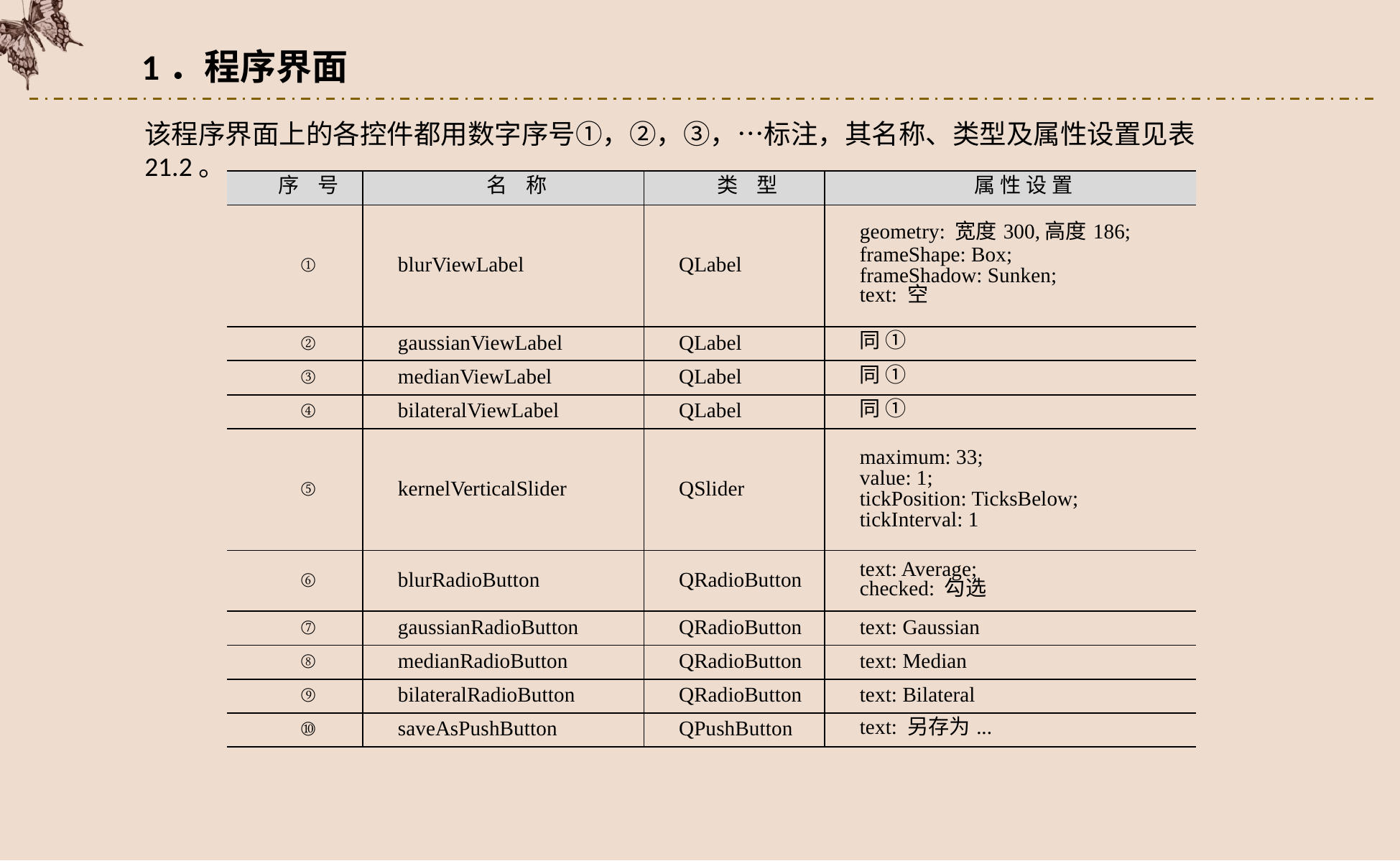

1．程序界面
该程序界面上的各控件都用数字序号①，②，③，…标注，其名称、类型及属性设置见表21.2。
| 序 号 | 名 称 | 类 型 | 属 性 设 置 |
| --- | --- | --- | --- |
| ① | blurViewLabel | QLabel | geometry: 宽度300,高度186; frameShape: Box; frameShadow: Sunken; text: 空 |
| ② | gaussianViewLabel | QLabel | 同 ① |
| ③ | medianViewLabel | QLabel | 同 ① |
| ④ | bilateralViewLabel | QLabel | 同 ① |
| ⑤ | kernelVerticalSlider | QSlider | maximum: 33; value: 1; tickPosition: TicksBelow; tickInterval: 1 |
| ⑥ | blurRadioButton | QRadioButton | text: Average; checked: 勾选 |
| ⑦ | gaussianRadioButton | QRadioButton | text: Gaussian |
| ⑧ | medianRadioButton | QRadioButton | text: Median |
| ⑨ | bilateralRadioButton | QRadioButton | text: Bilateral |
| ⑩ | saveAsPushButton | QPushButton | text: 另存为... |